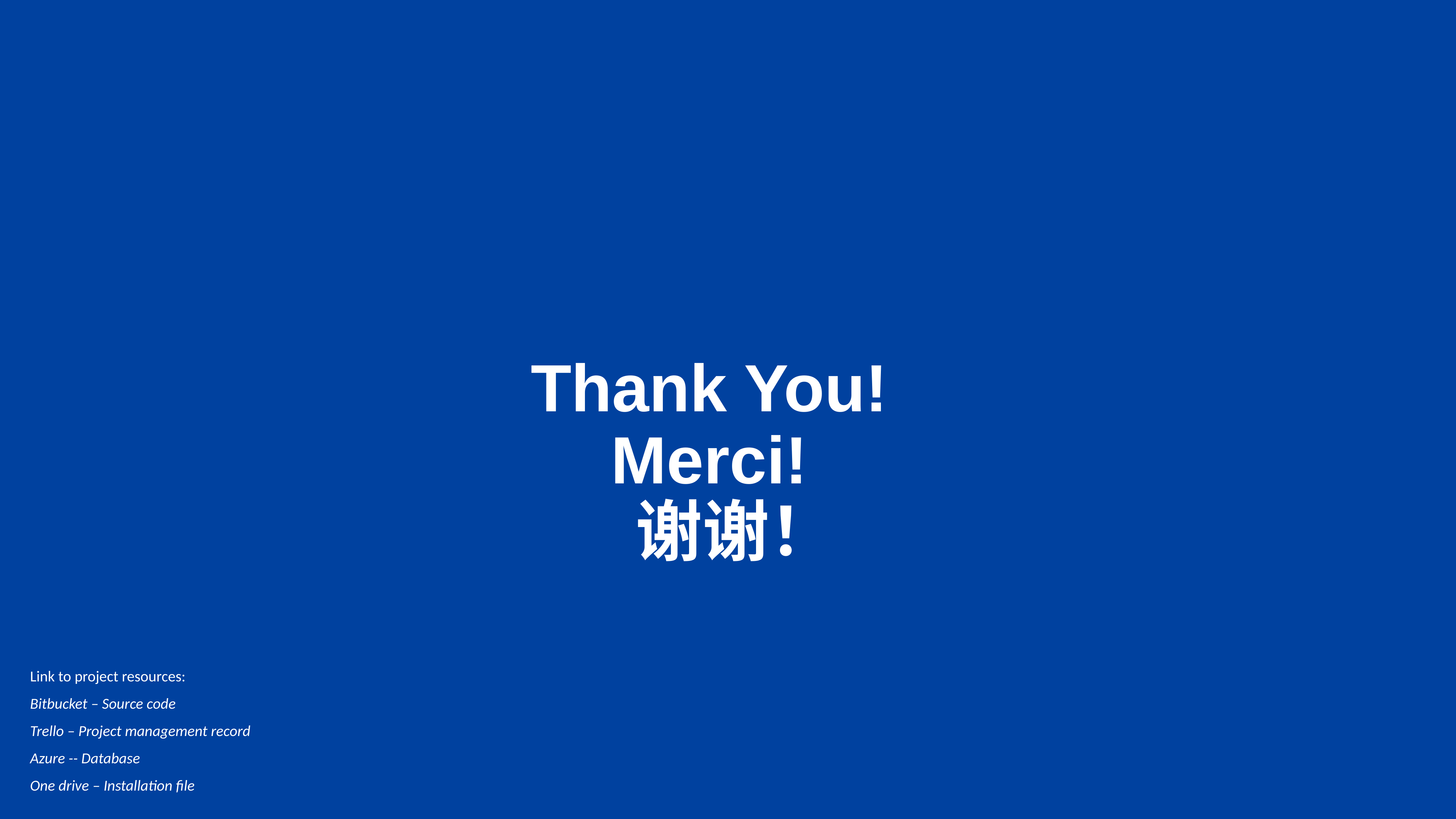

# Thank You! Merci! 谢谢！
Link to project resources:
Bitbucket – Source code
Trello – Project management record
Azure -- Database
One drive – Installation file